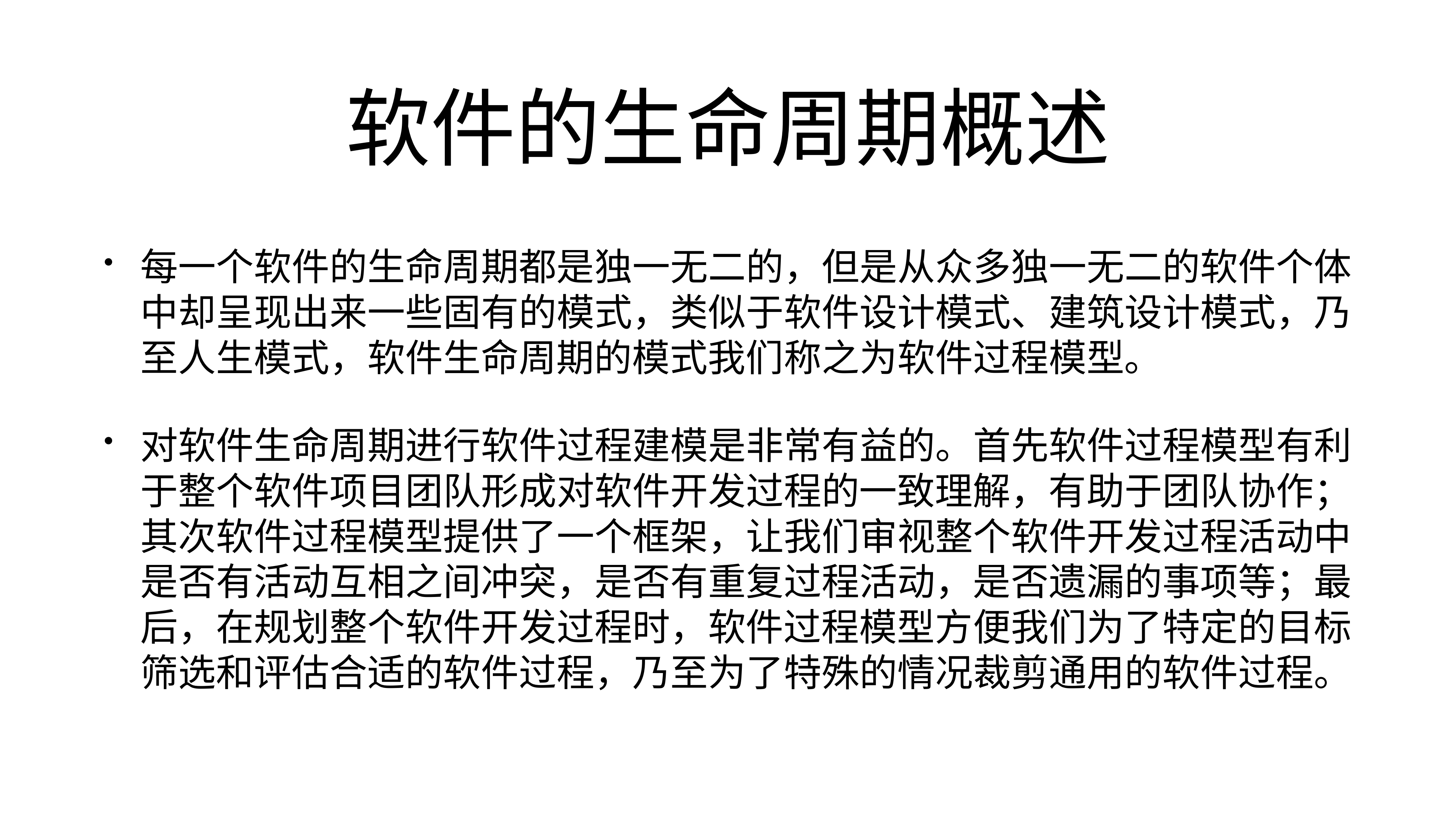

# 软件的生命周期概述
每一个软件的生命周期都是独一无二的，但是从众多独一无二的软件个体中却呈现出来一些固有的模式，类似于软件设计模式、建筑设计模式，乃至人生模式，软件生命周期的模式我们称之为软件过程模型。
对软件生命周期进行软件过程建模是非常有益的。首先软件过程模型有利于整个软件项目团队形成对软件开发过程的一致理解，有助于团队协作；其次软件过程模型提供了一个框架，让我们审视整个软件开发过程活动中是否有活动互相之间冲突，是否有重复过程活动，是否遗漏的事项等；最后，在规划整个软件开发过程时，软件过程模型方便我们为了特定的目标筛选和评估合适的软件过程，乃至为了特殊的情况裁剪通用的软件过程。